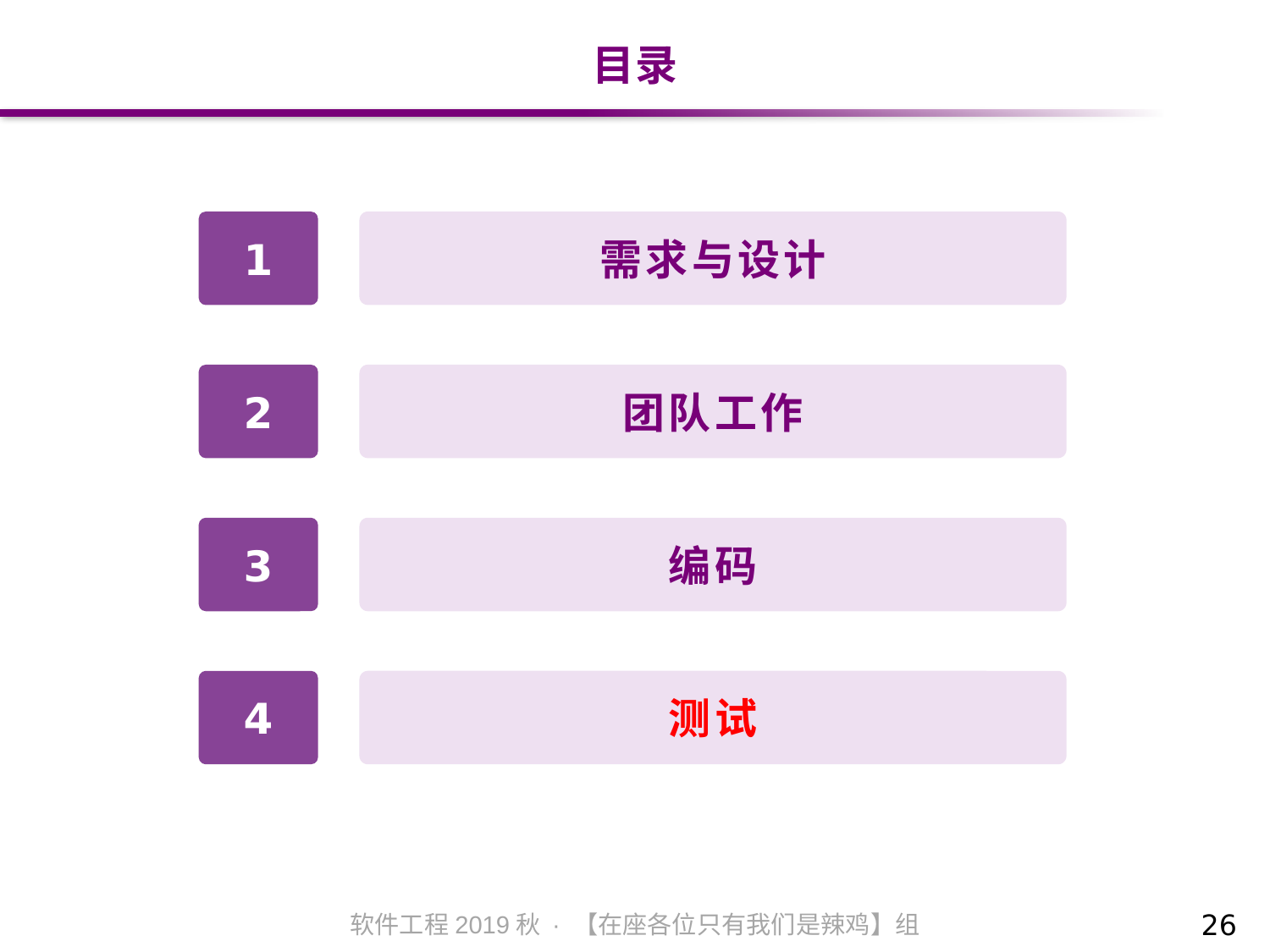

# 目录
需求与设计
1
团队工作
2
编码
3
测试
4
26